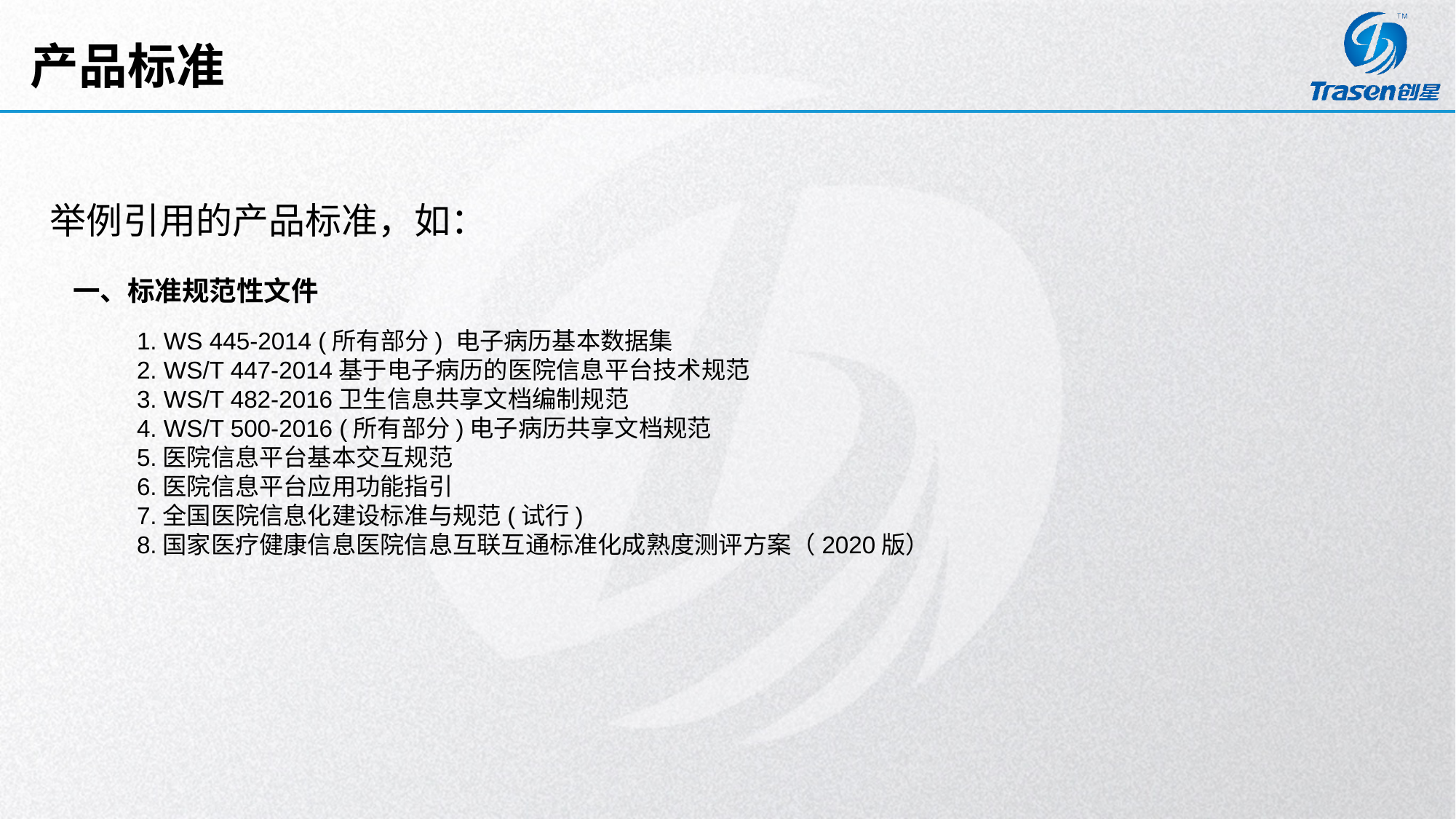

# 产品标准
举例引用的产品标准，如：
一、标准规范性文件
1. WS 445-2014 (所有部分) 电子病历基本数据集
2. WS/T 447-2014基于电子病历的医院信息平台技术规范
3. WS/T 482-2016卫生信息共享文档编制规范
4. WS/T 500-2016 (所有部分)电子病历共享文档规范
5.医院信息平台基本交互规范
6.医院信息平台应用功能指引
7.全国医院信息化建设标准与规范(试行)
8.国家医疗健康信息医院信息互联互通标准化成熟度测评方案（2020版）